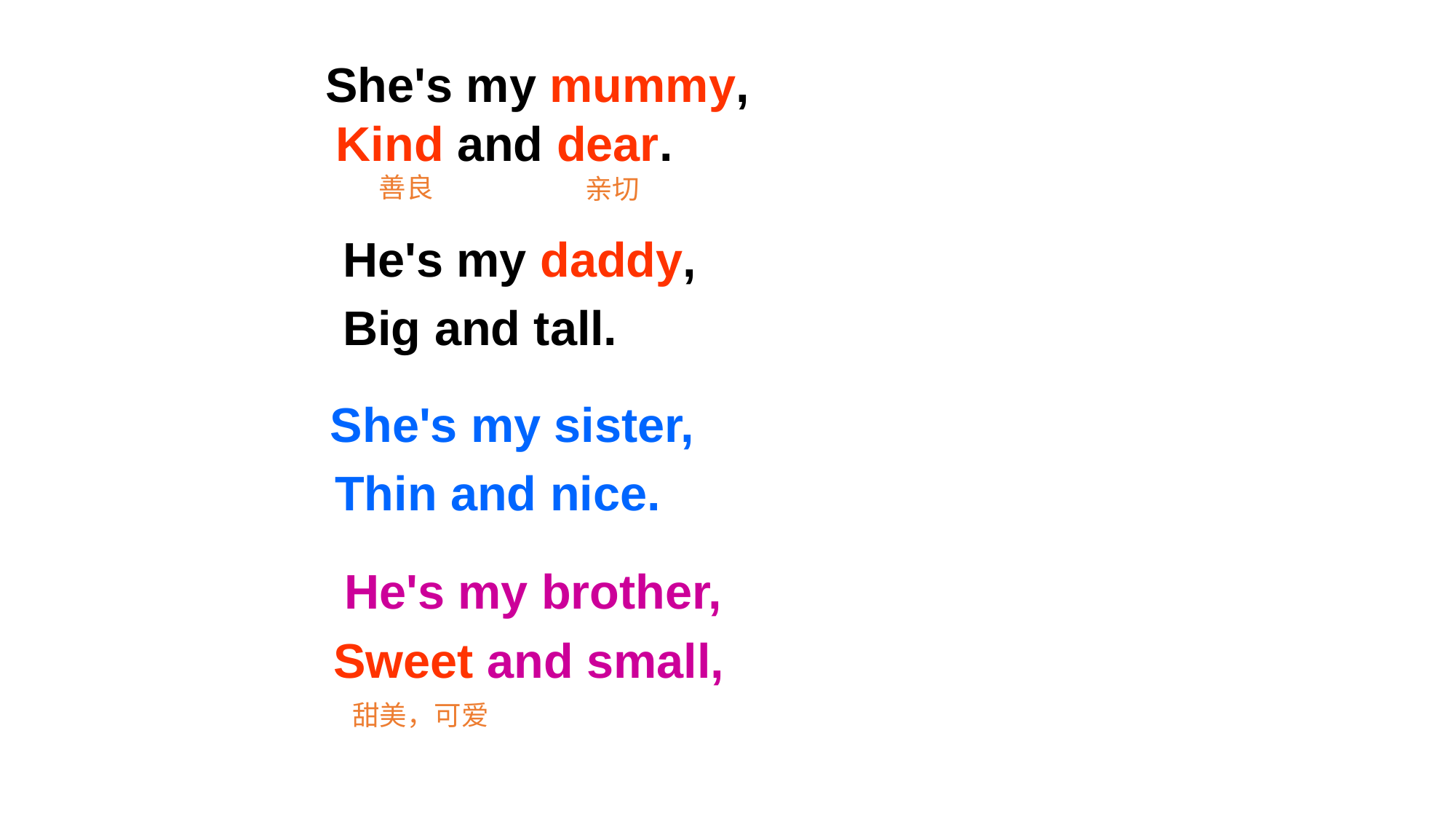

She's my mummy,
Kind and dear.
善良
亲切
He's my daddy,
Big and tall.
She's my sister,
Thin and nice.
He's my brother,
Sweet and small,
甜美，可爱